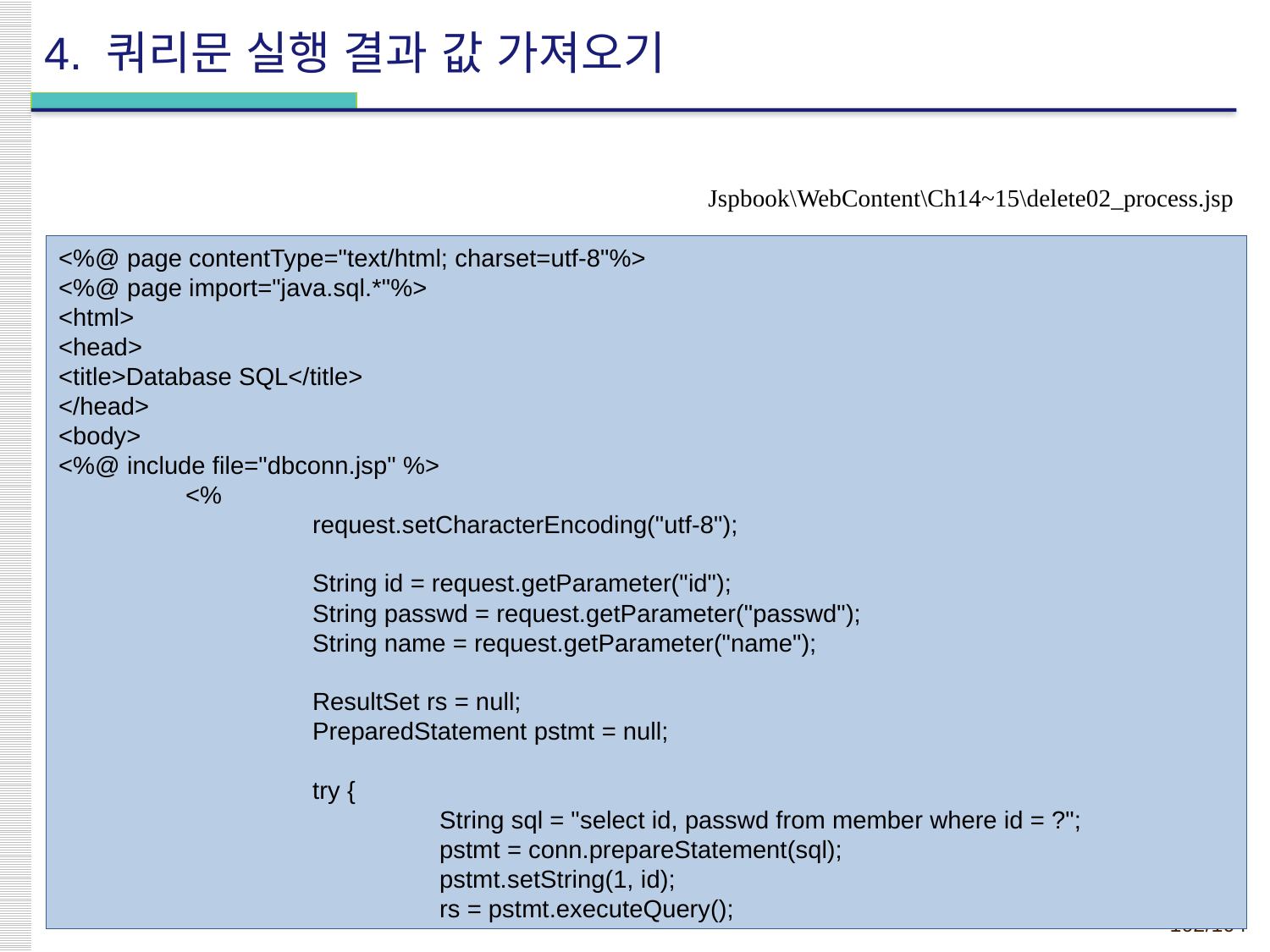

# 4. 쿼리문 실행 결과 값 가져오기
Jspbook\WebContent\Ch14~15\delete02_process.jsp
<%@ page contentType="text/html; charset=utf-8"%>
<%@ page import="java.sql.*"%>
<html>
<head>
<title>Database SQL</title>
</head>
<body>
<%@ include file="dbconn.jsp" %>
	<%
		request.setCharacterEncoding("utf-8");

		String id = request.getParameter("id");
		String passwd = request.getParameter("passwd");
		String name = request.getParameter("name");

		ResultSet rs = null;
		PreparedStatement pstmt = null;

		try {
			String sql = "select id, passwd from member where id = ?";
			pstmt = conn.prepareStatement(sql);
			pstmt.setString(1, id);
			rs = pstmt.executeQuery();